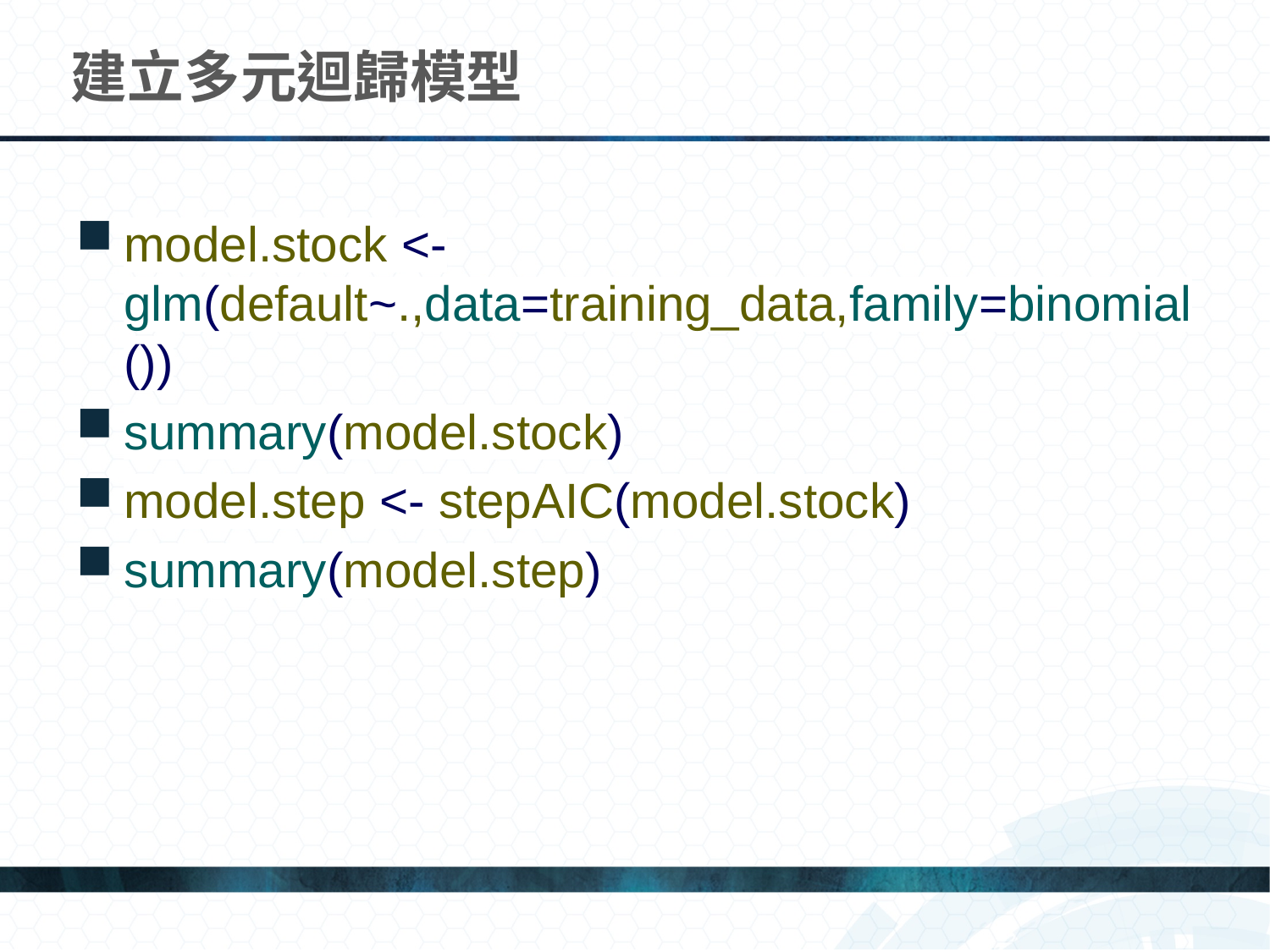

# 建立多元迴歸模型
model.stock <- glm(default~.,data=training_data,family=binomial())
summary(model.stock)
model.step <- stepAIC(model.stock)
summary(model.step)